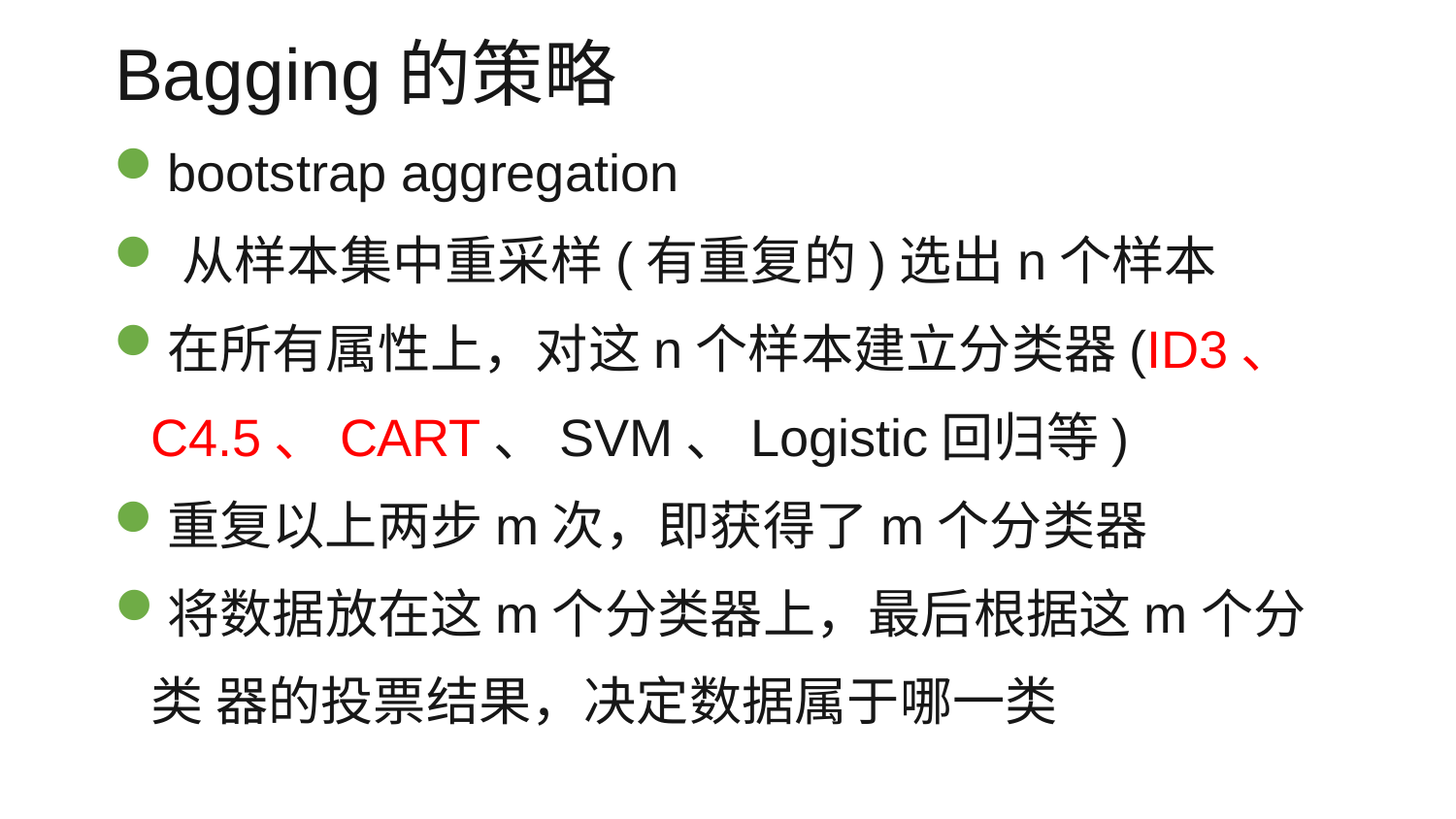

# Bagging的策略
bootstrap aggregation
从样本集中重采样(有重复的)选出n个样本
在所有属性上，对这n个样本建立分类器(ID3、
C4.5、CART、SVM、Logistic回归等)
重复以上两步m次，即获得了m个分类器
将数据放在这m个分类器上，最后根据这m个分类 器的投票结果，决定数据属于哪一类